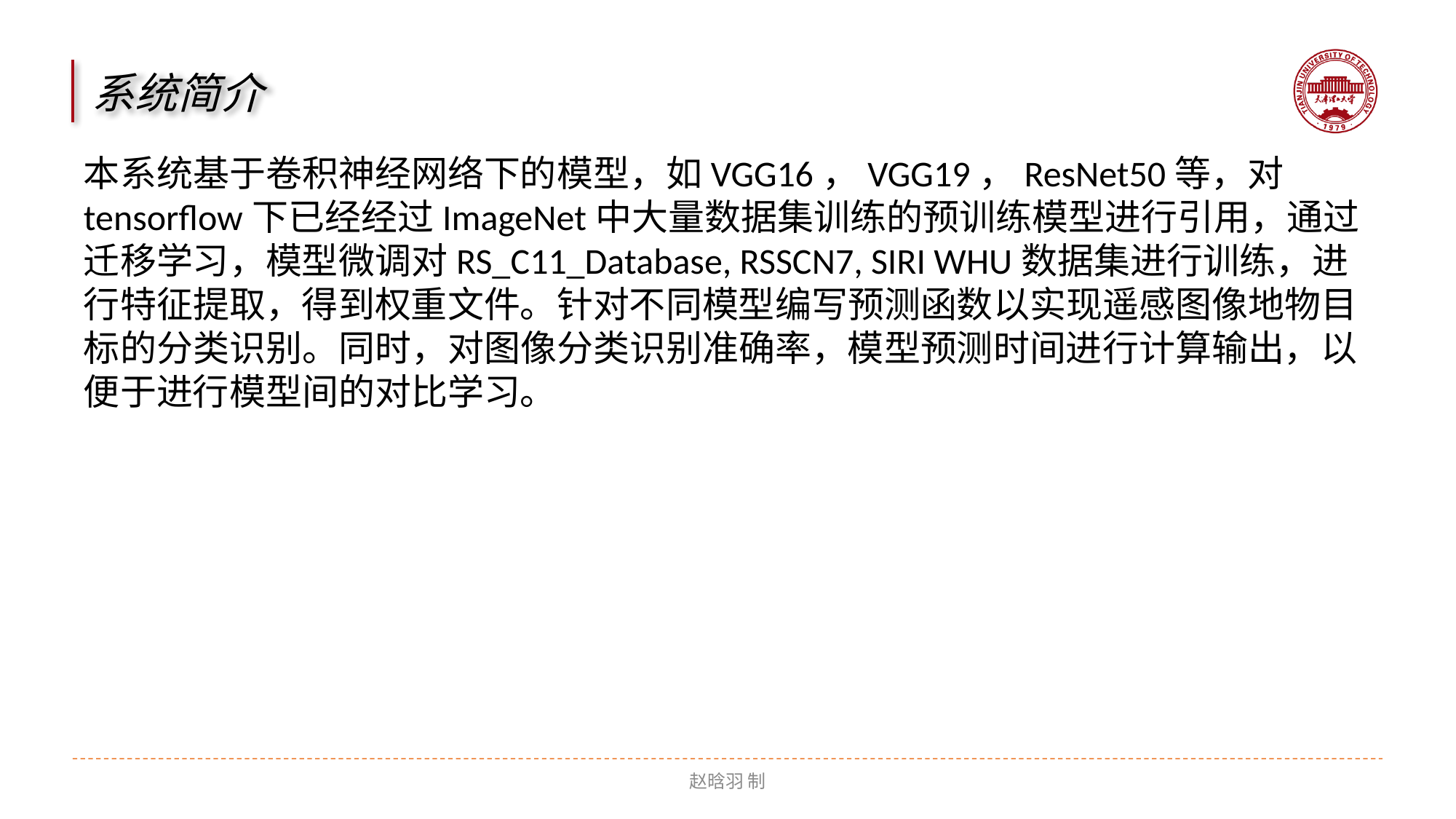

系统简介
本系统基于卷积神经网络下的模型，如VGG16，VGG19，ResNet50等，对tensorflow下已经经过ImageNet中大量数据集训练的预训练模型进行引用，通过迁移学习，模型微调对RS_C11_Database, RSSCN7, SIRI WHU数据集进行训练，进行特征提取，得到权重文件。针对不同模型编写预测函数以实现遥感图像地物目标的分类识别。同时，对图像分类识别准确率，模型预测时间进行计算输出，以便于进行模型间的对比学习。

赵晗羽 制
9